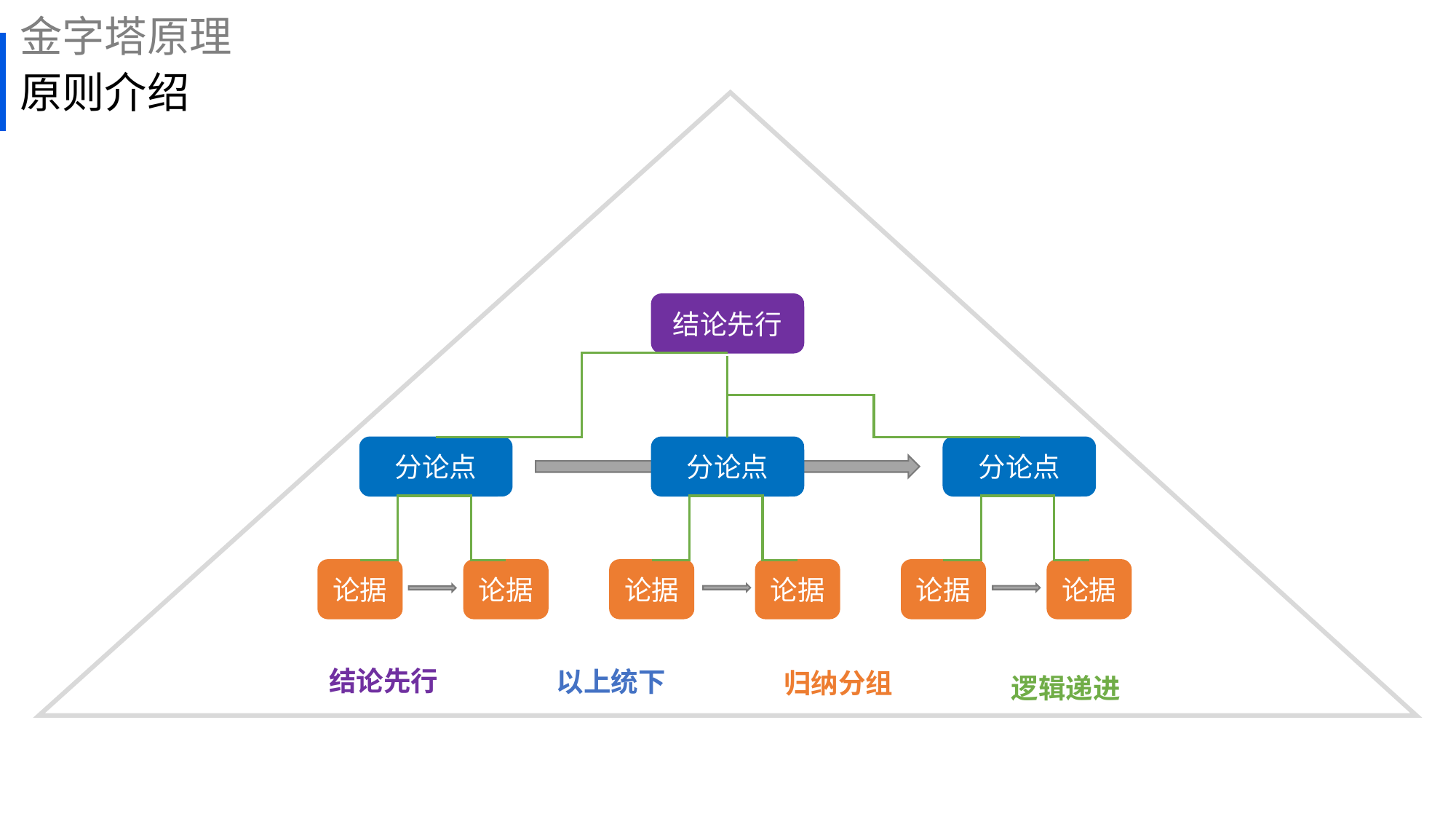

金字塔原理
# 原则介绍

结论先行
分论点
论据
论据
分论点
论据
论据
分论点
论据
论据

结论先行
以上统下
归纳分组
逻辑递进